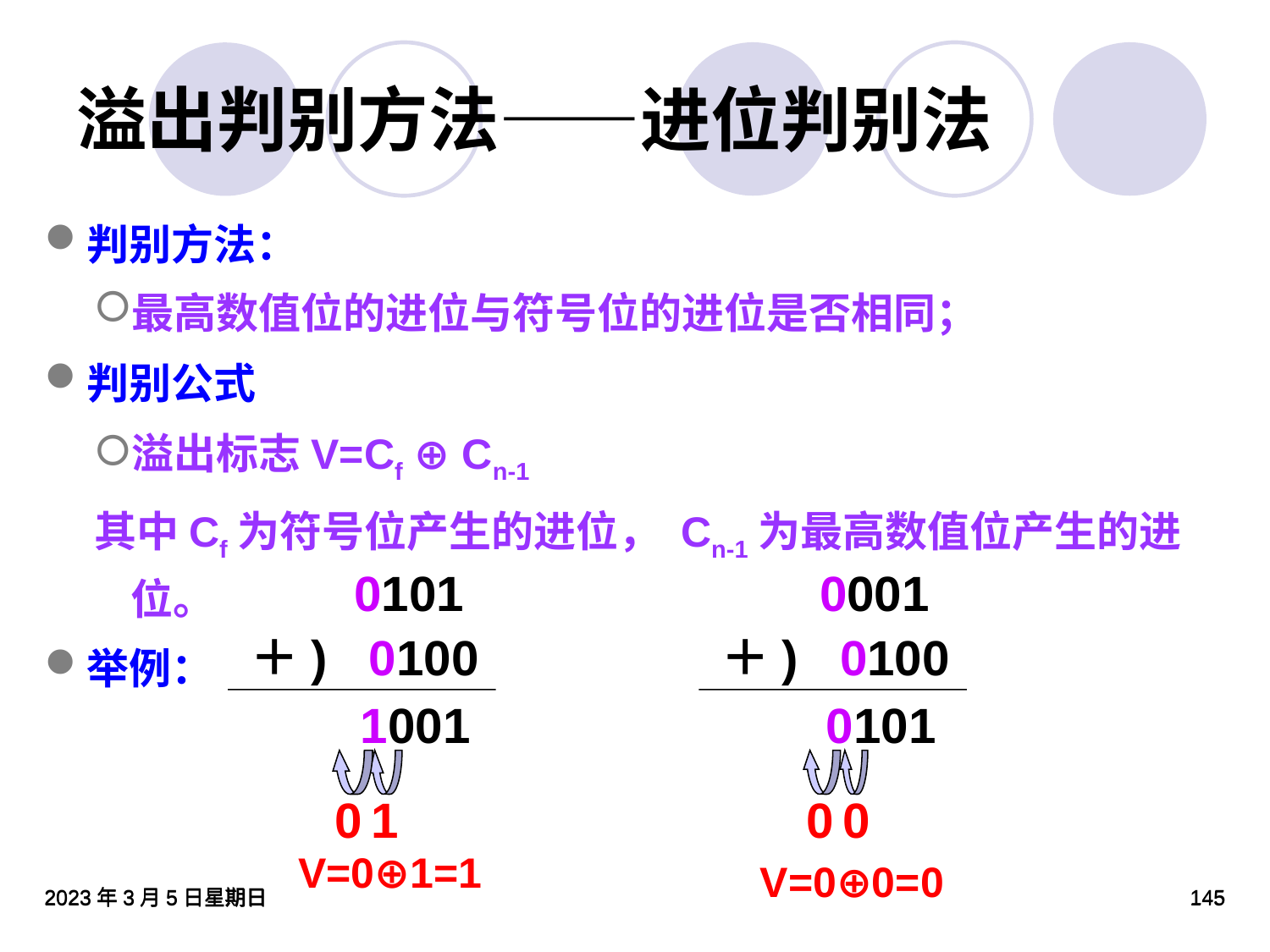

判别方法：
最高数值位的进位与符号位的进位是否相同；
判别公式
溢出标志V=Cf ⊕ Cn-1
其中Cf为符号位产生的进位， Cn-1为最高数值位产生的进位。
举例：
# 溢出判别方法——进位判别法
0101
0001
＋)   0100
＋)   0100
  1001
  0101

0
1
0
0
V=0⊕1=1
V=0⊕0=0
2023年3月5日星期日
2023年3月5日星期日
145
145